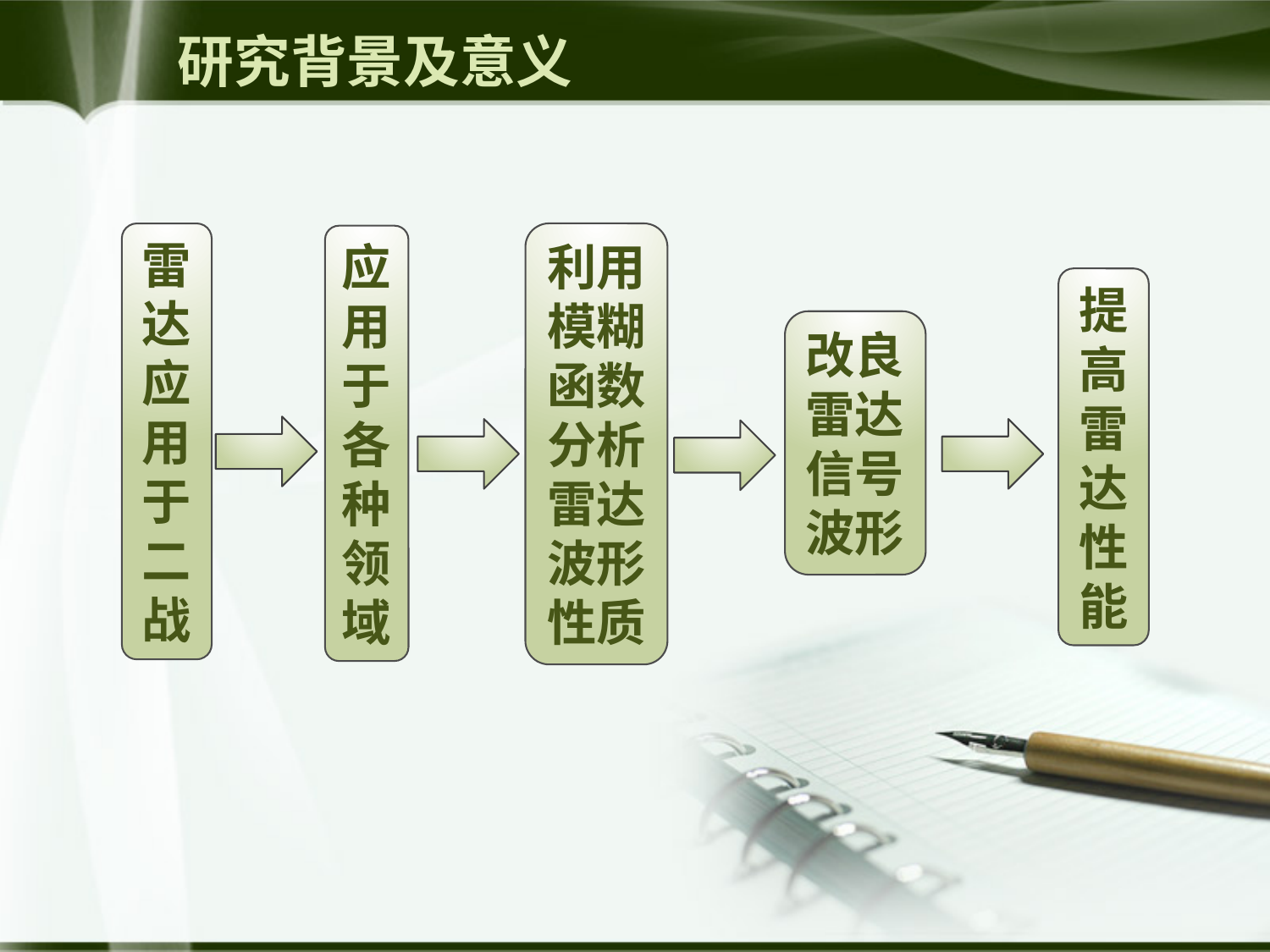

# 研究背景及意义
雷达应用于二战
利用模糊函数分析雷达波形性质
应用于各种领域

提高雷达性能
改良雷达信号波形